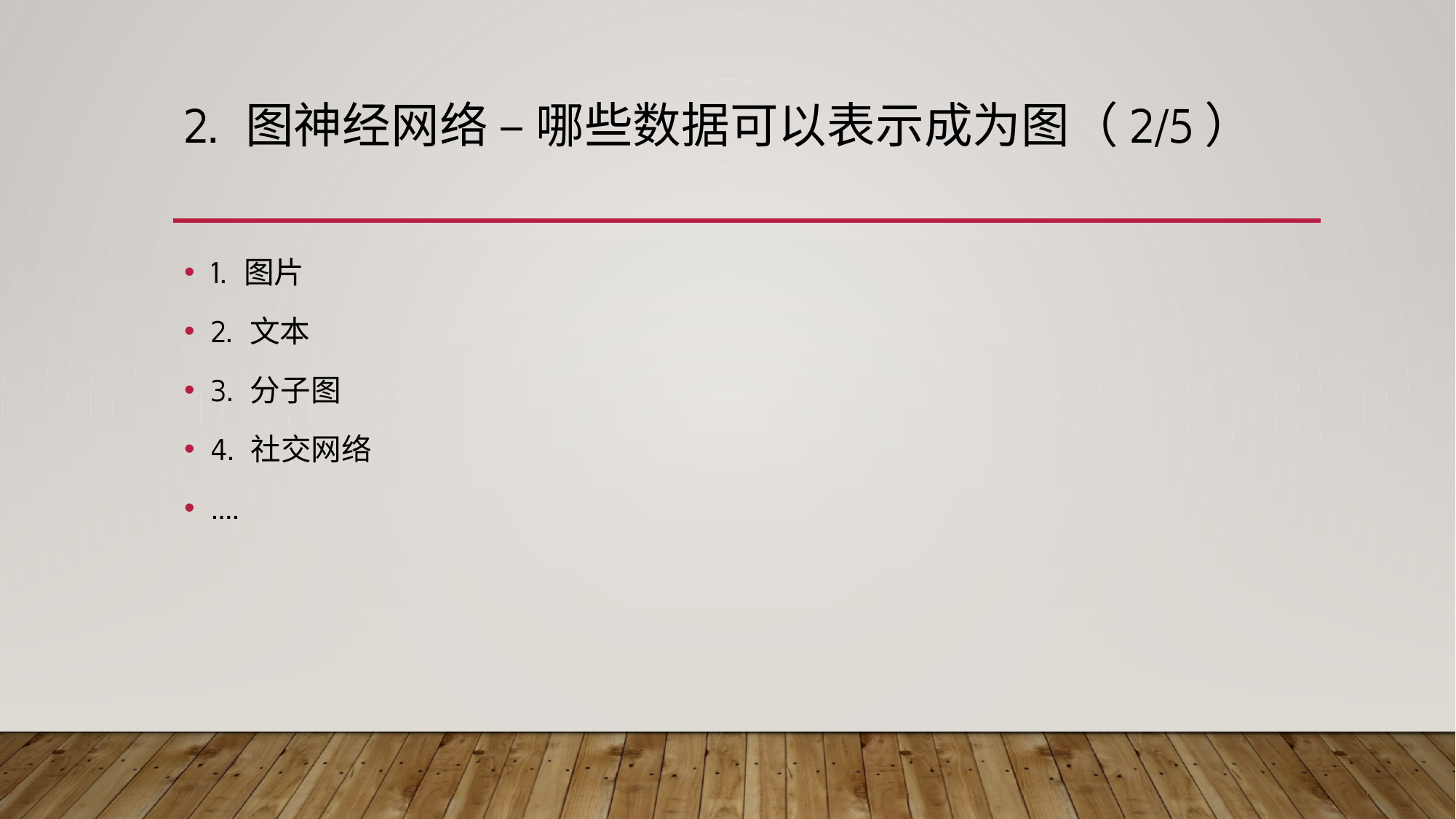

# 2. 图神经网络 – 哪些数据可以表示成为图（2/5）
1. 图片
2. 文本
3. 分子图
4. 社交网络
….